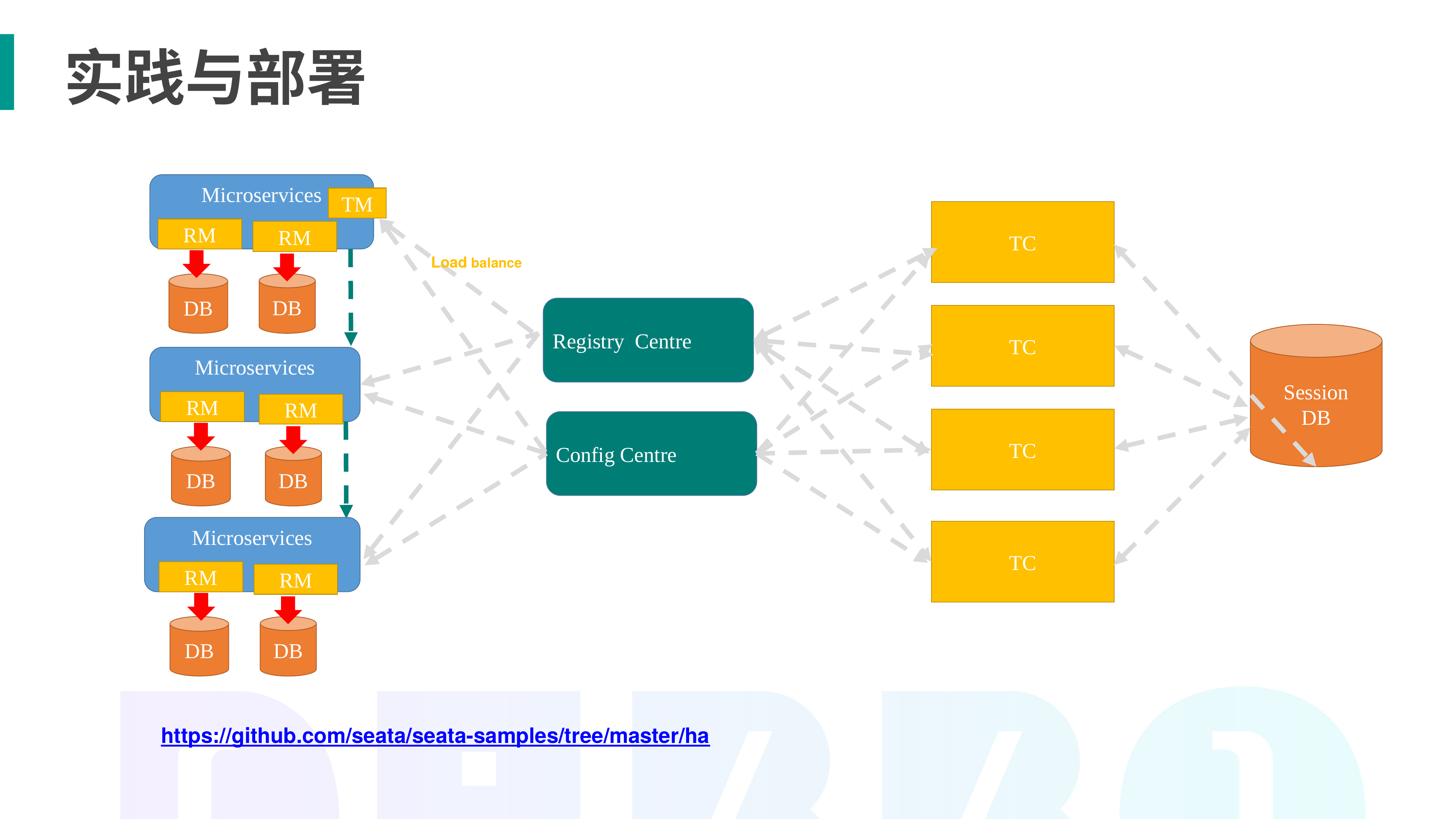

实践与部署
Microservices
TM
TC
RM
DB
RM

DB
Load balance

Registry  Centre
TC
Session
DB
Microservices
RM
DB
RM

DB
TC
Config Centre

Microservices
TC
RM
DB
RM

DB

https://github.com/seata/seata-samples/tree/master/ha